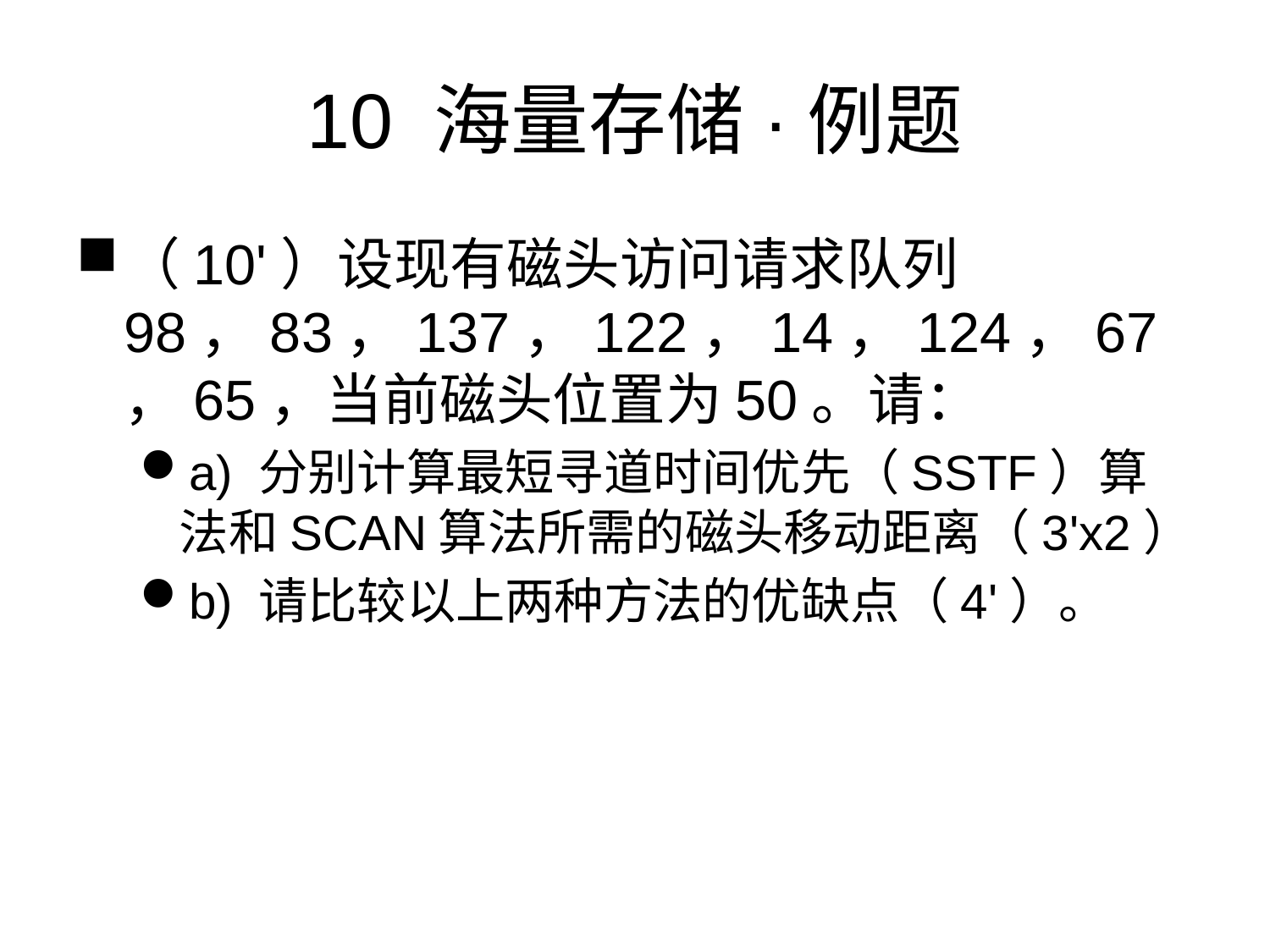

# 10 海量存储·例题
（10'）设现有磁头访问请求队列98，83，137，122，14，124，67，65，当前磁头位置为50。请：
a) 分别计算最短寻道时间优先（SSTF）算法和SCAN算法所需的磁头移动距离（3'x2）
b) 请比较以上两种方法的优缺点（4'）。